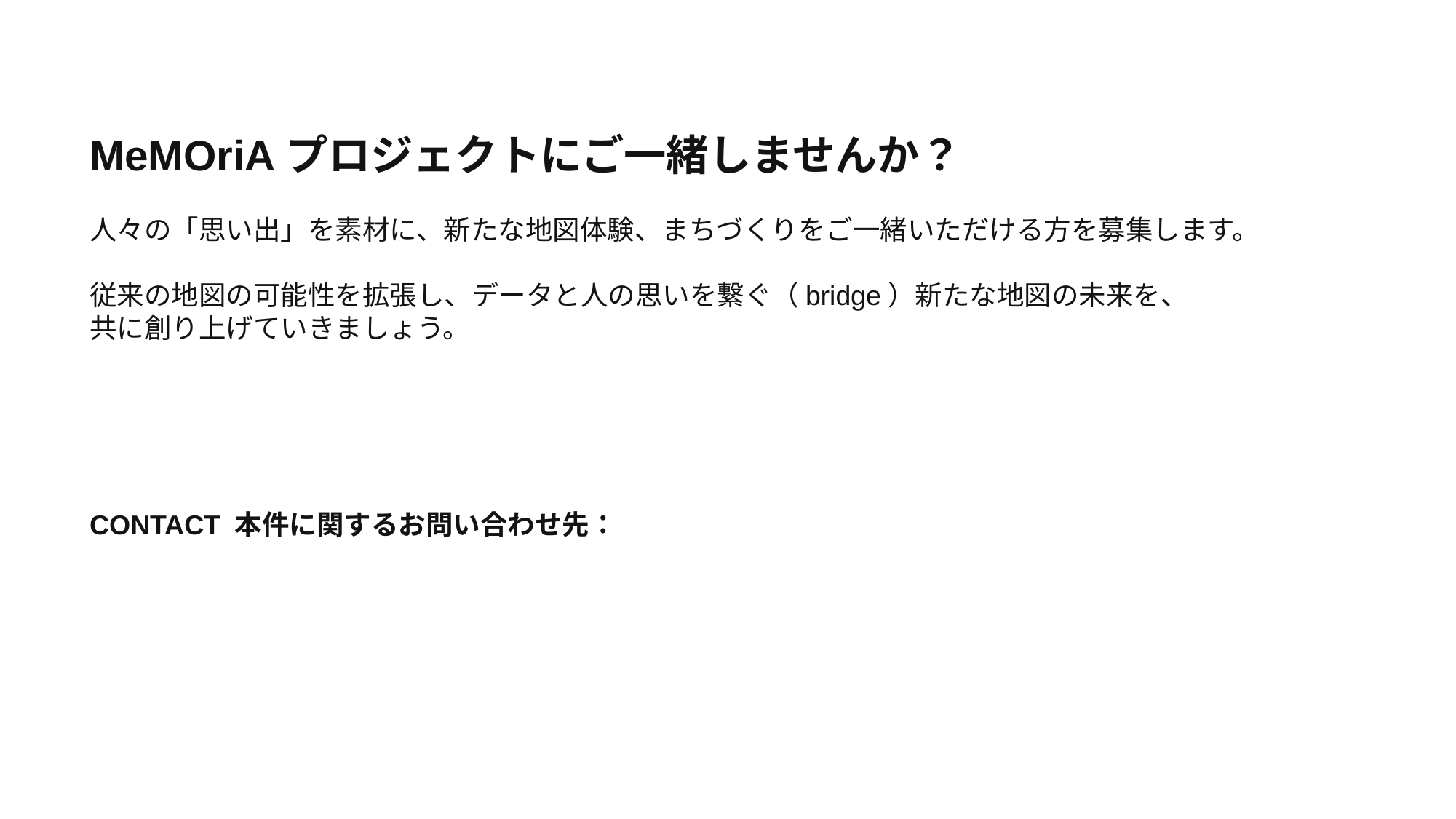

MeMOriAプロジェクトにご一緒しませんか？

人々の「思い出」を素材に、新たな地図体験、まちづくりをご一緒いただける方を募集します。

従来の地図の可能性を拡張し、データと人の思いを繋ぐ（bridge）新たな地図の未来を、
共に創り上げていきましょう。

CONTACT 本件に関するお問い合わせ先：
The "MeMOriA" project is an invitation to turn your "memories" into a map24.... We aim to expand the possibilities of conventional maps and create a new future of maps that "bridge"1022 data and human emotions, together with all of you. Please look forward to future developments.

Contact Information: